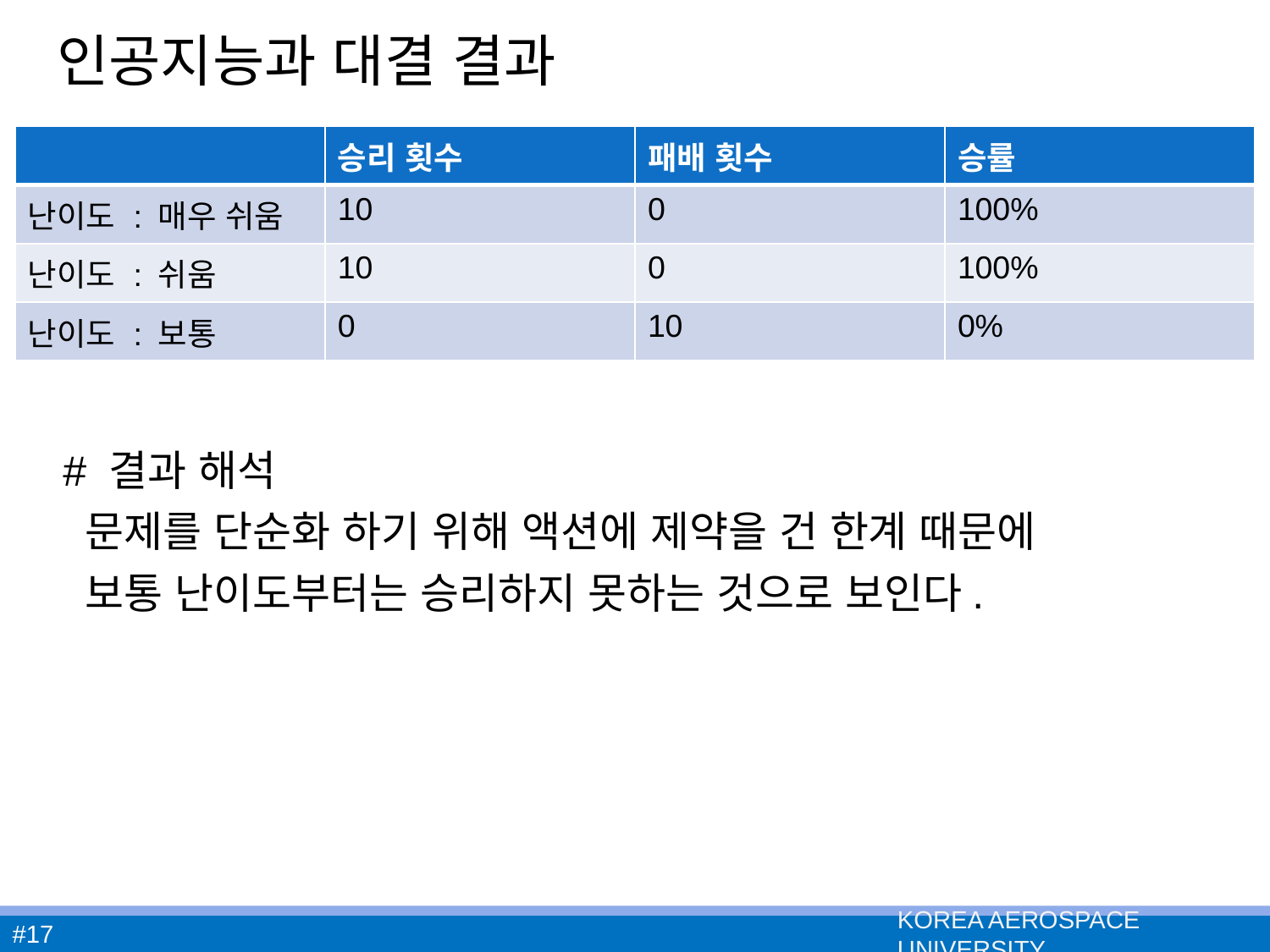

# 인공지능과 대결 결과
|  | 승리 횟수 | 패배 횟수 | 승률 |
| --- | --- | --- | --- |
| 난이도 : 매우 쉬움 | 10 | 0 | 100% |
| 난이도 : 쉬움 | 10 | 0 | 100% |
| 난이도 : 보통 | 0 | 10 | 0% |

   # 결과 해석
    문제를 단순화 하기 위해 액션에 제약을 건 한계 때문에
    보통 난이도부터는 승리하지 못하는 것으로 보인다.
#17